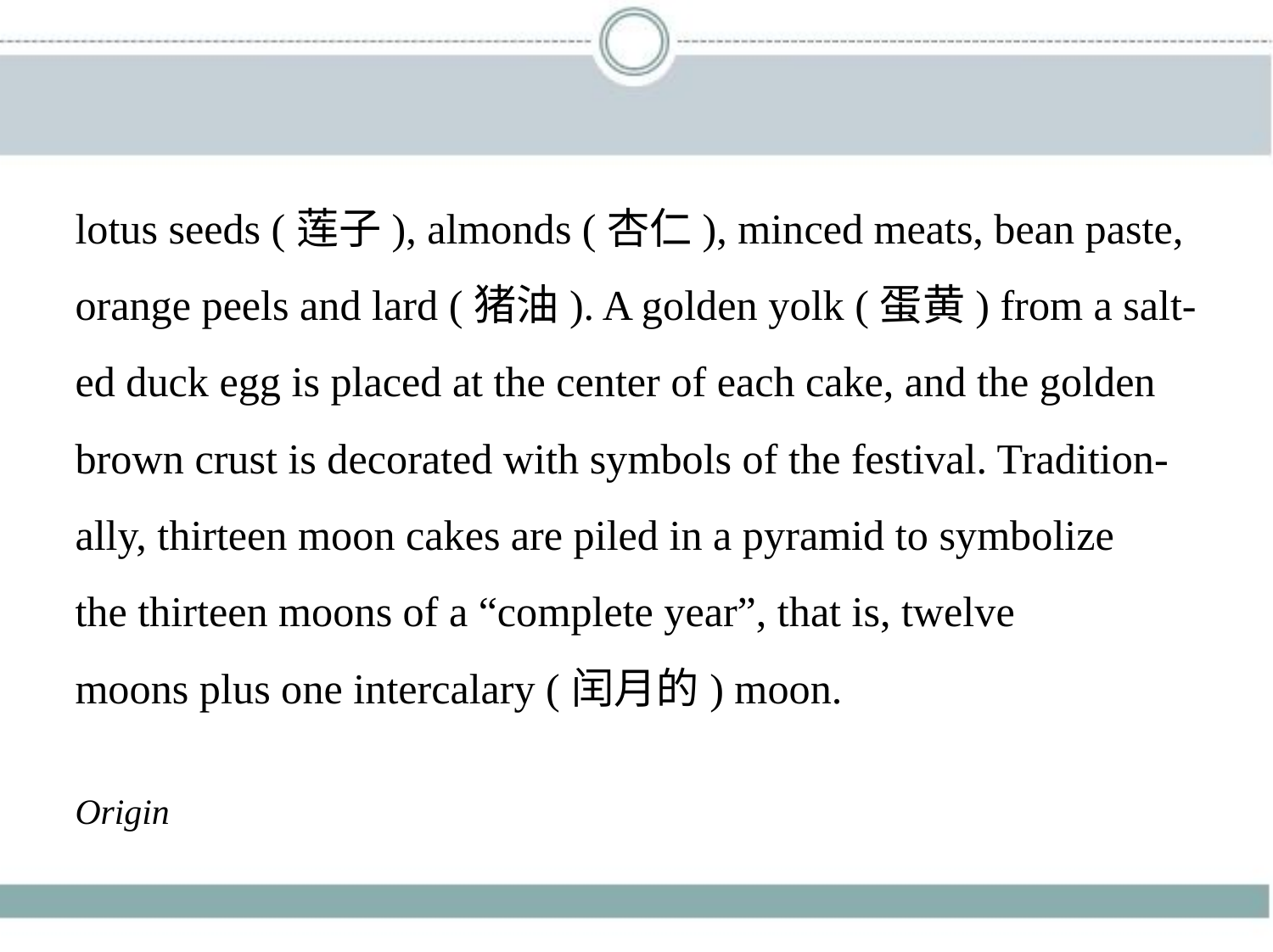

lotus seeds (莲子), almonds (杏仁), minced meats, bean paste,
orange peels and lard (猪油). A golden yolk (蛋黄) from a salt-
ed duck egg is placed at the center of each cake, and the golden
brown crust is decorated with symbols of the festival. Tradition-
ally, thirteen moon cakes are piled in a pyramid to symbolize
the thirteen moons of a “complete year”, that is, twelve
moons plus one intercalary (闰月的) moon.
Origin